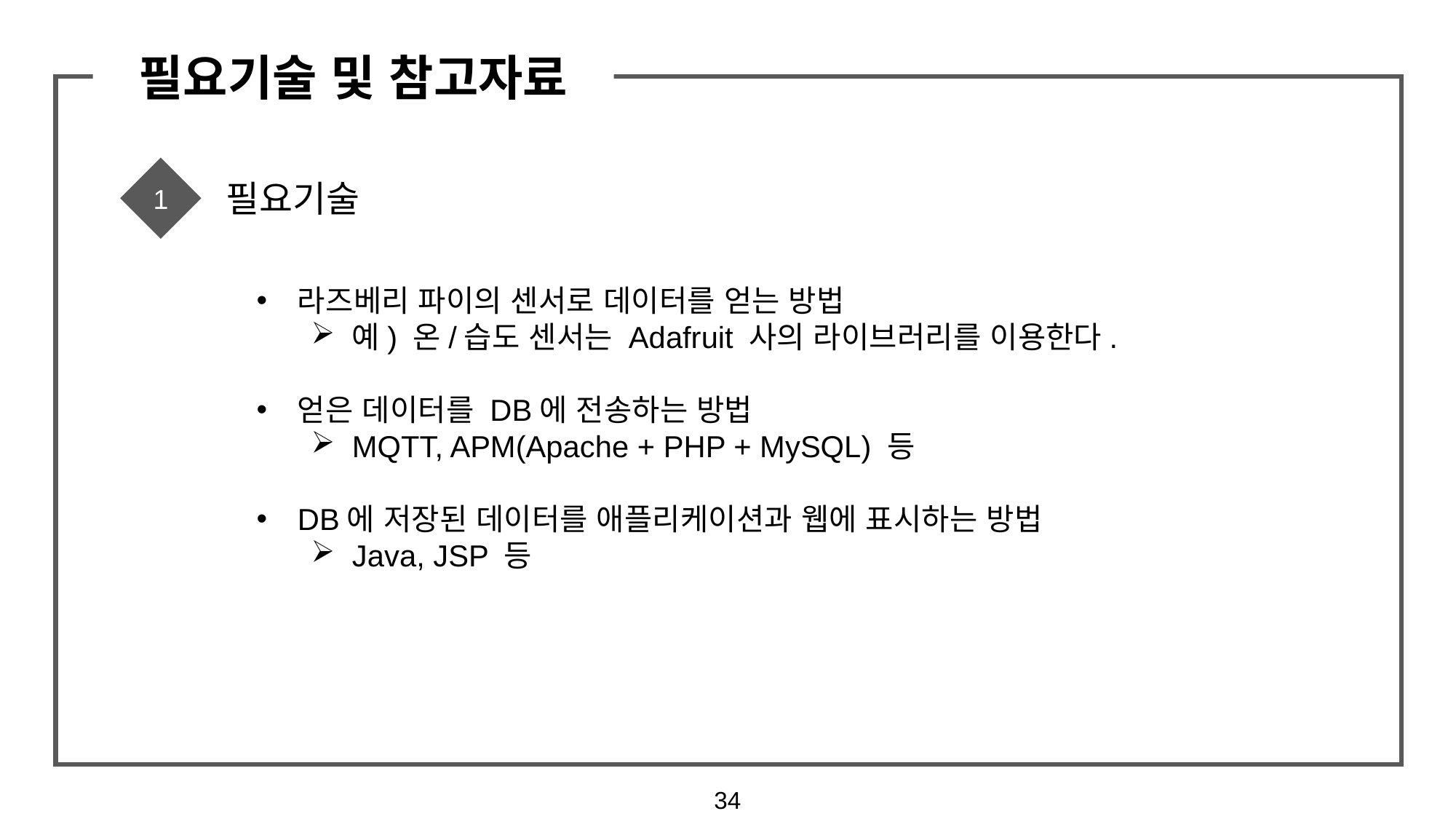

필요기술 및 참고자료

1
필요기술

라즈베리 파이의 센서로 데이터를 얻는 방법
예) 온/습도 센서는 Adafruit 사의 라이브러리를 이용한다.

얻은 데이터를 DB에 전송하는 방법
MQTT, APM(Apache + PHP + MySQL) 등

DB에 저장된 데이터를 애플리케이션과 웹에 표시하는 방법
Java, JSP 등
34